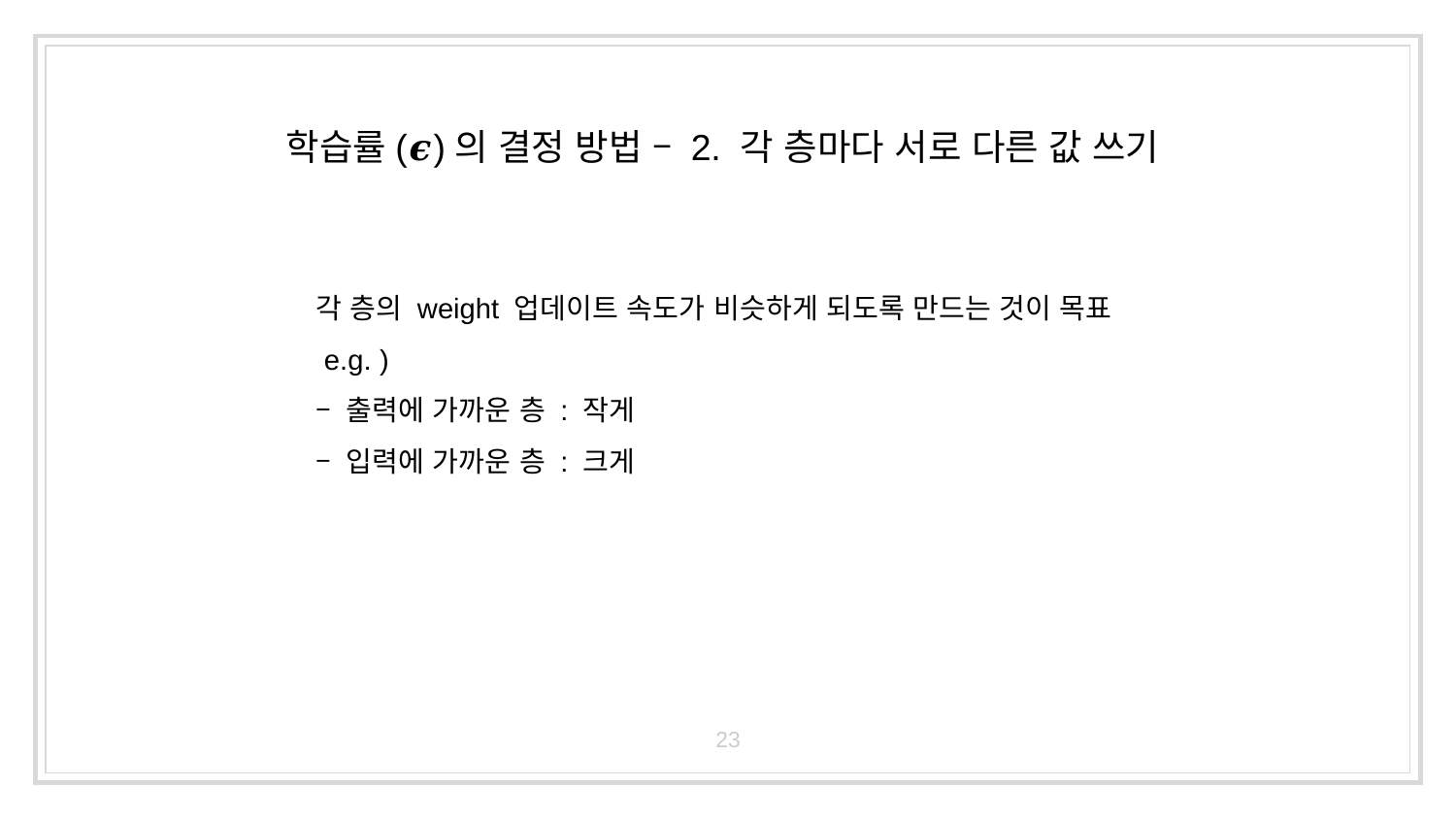

# 학습률(𝝐)의 결정 방법 – 2. 각 층마다 서로 다른 값 쓰기
각 층의 weight 업데이트 속도가 비슷하게 되도록 만드는 것이 목표
 e.g. )
– 출력에 가까운 층 : 작게
– 입력에 가까운 층 : 크게
23